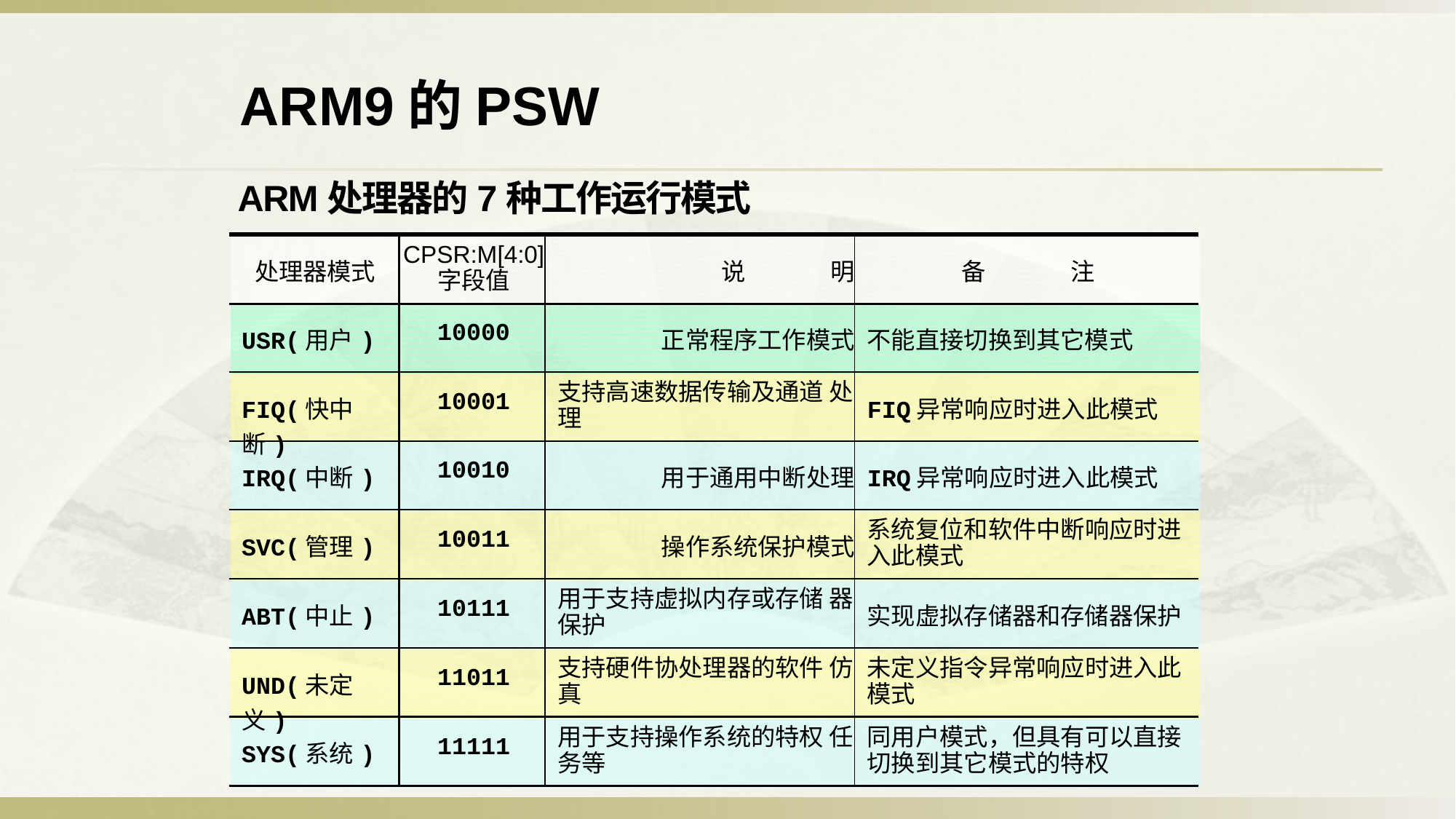

ARM9的PSW
ARM处理器的7种工作运行模式
| 处理器模式 | CPSR:M[4:0] 字段值 | 说 明 | 备 注 |
| --- | --- | --- | --- |
| USR(用户) | 10000 | 正常程序工作模式 | 不能直接切换到其它模式 |
| FIQ(快中断) | 10001 | 支持高速数据传输及通道 处理 | FIQ异常响应时进入此模式 |
| IRQ(中断) | 10010 | 用于通用中断处理 | IRQ异常响应时进入此模式 |
| SVC(管理) | 10011 | 操作系统保护模式 | 系统复位和软件中断响应时进 入此模式 |
| ABT(中止) | 10111 | 用于支持虚拟内存或存储 器保护 | 实现虚拟存储器和存储器保护 |
| UND(未定义) | 11011 | 支持硬件协处理器的软件 仿真 | 未定义指令异常响应时进入此 模式 |
| SYS(系统) | 11111 | 用于支持操作系统的特权 任务等 | 同用户模式，但具有可以直接 切换到其它模式的特权 |